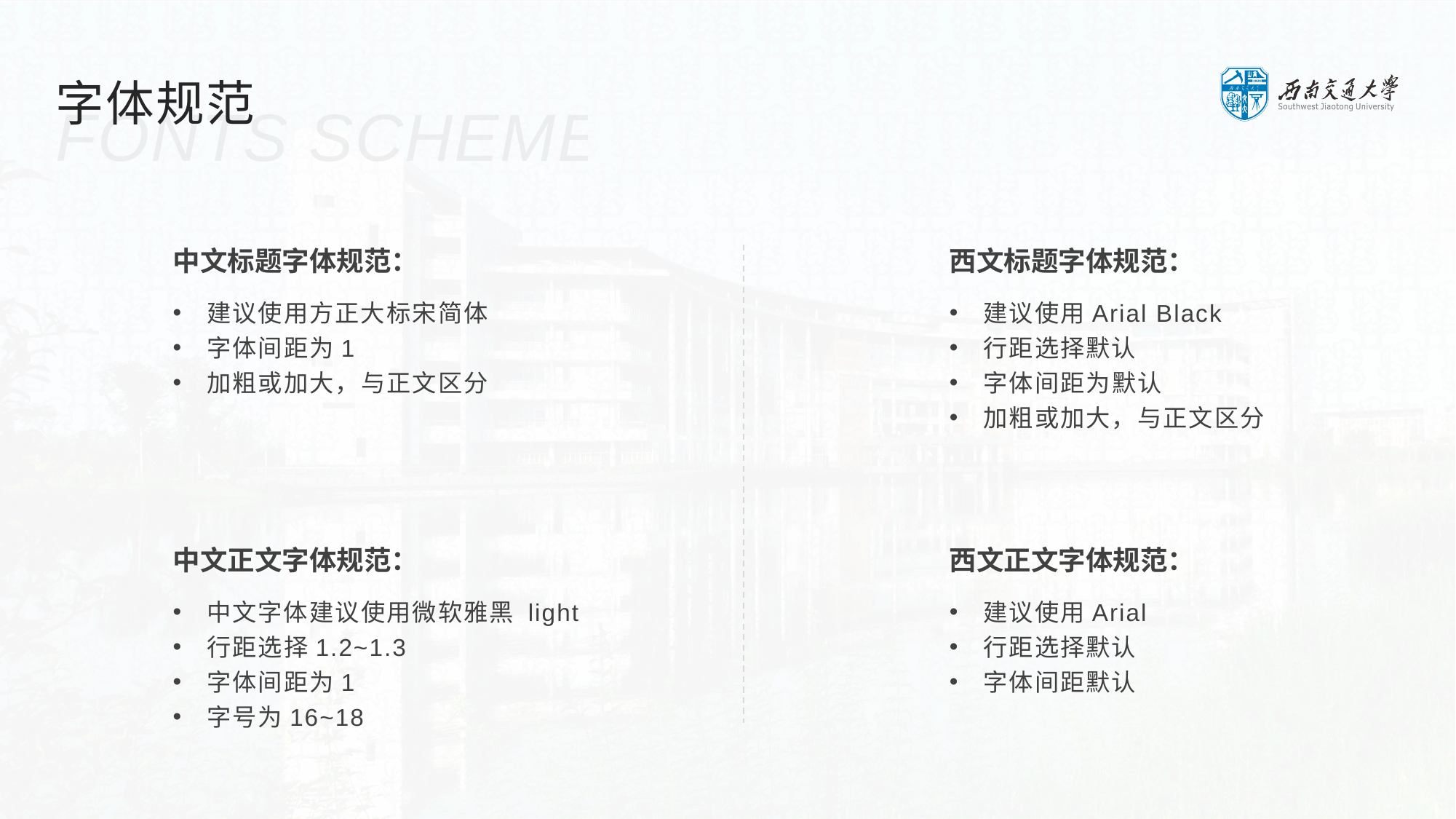

字体规范
FONTS SCHEME

中文标题字体规范：
建议使用方正大标宋简体
字体间距为1
加粗或加大，与正文区分
中文正文字体规范：
中文字体建议使用微软雅黑 light
行距选择1.2~1.3
字体间距为1
字号为16~18

西文标题字体规范：
建议使用Arial Black
行距选择默认
字体间距为默认
加粗或加大，与正文区分
西文正文字体规范：
建议使用Arial
行距选择默认
字体间距默认